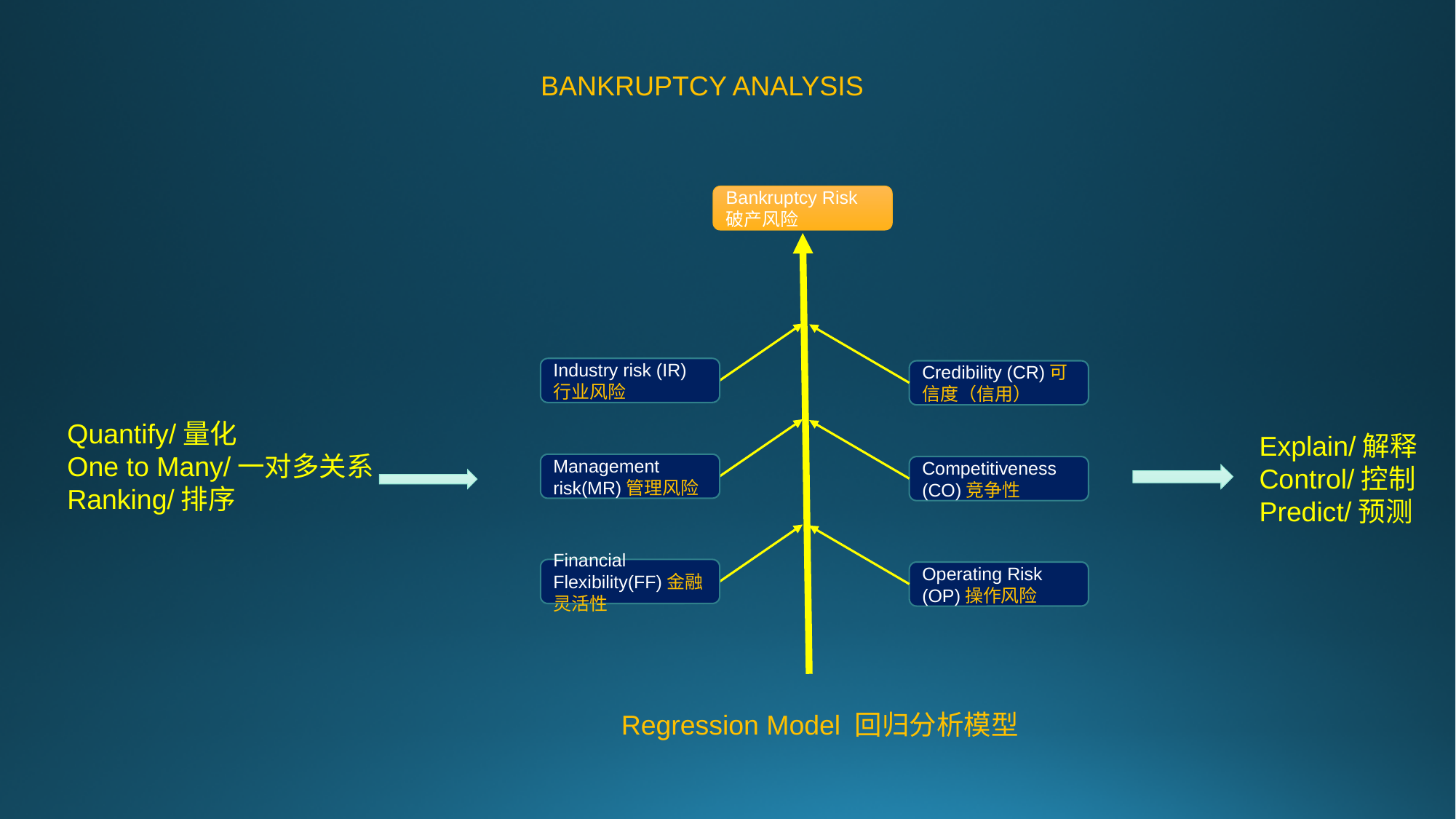

Bankruptcy Analysis
Bankruptcy Risk 破产风险
Industry risk (IR) 行业风险
Credibility (CR)可信度（信用）
Management risk(MR)管理风险
Competitiveness (CO)竞争性
Financial Flexibility(FF)金融灵活性
Operating Risk (OP)操作风险
Regression Model 回归分析模型
Quantify/量化
One to Many/一对多关系
Ranking/排序
Explain/解释
Control/控制
Predict/预测